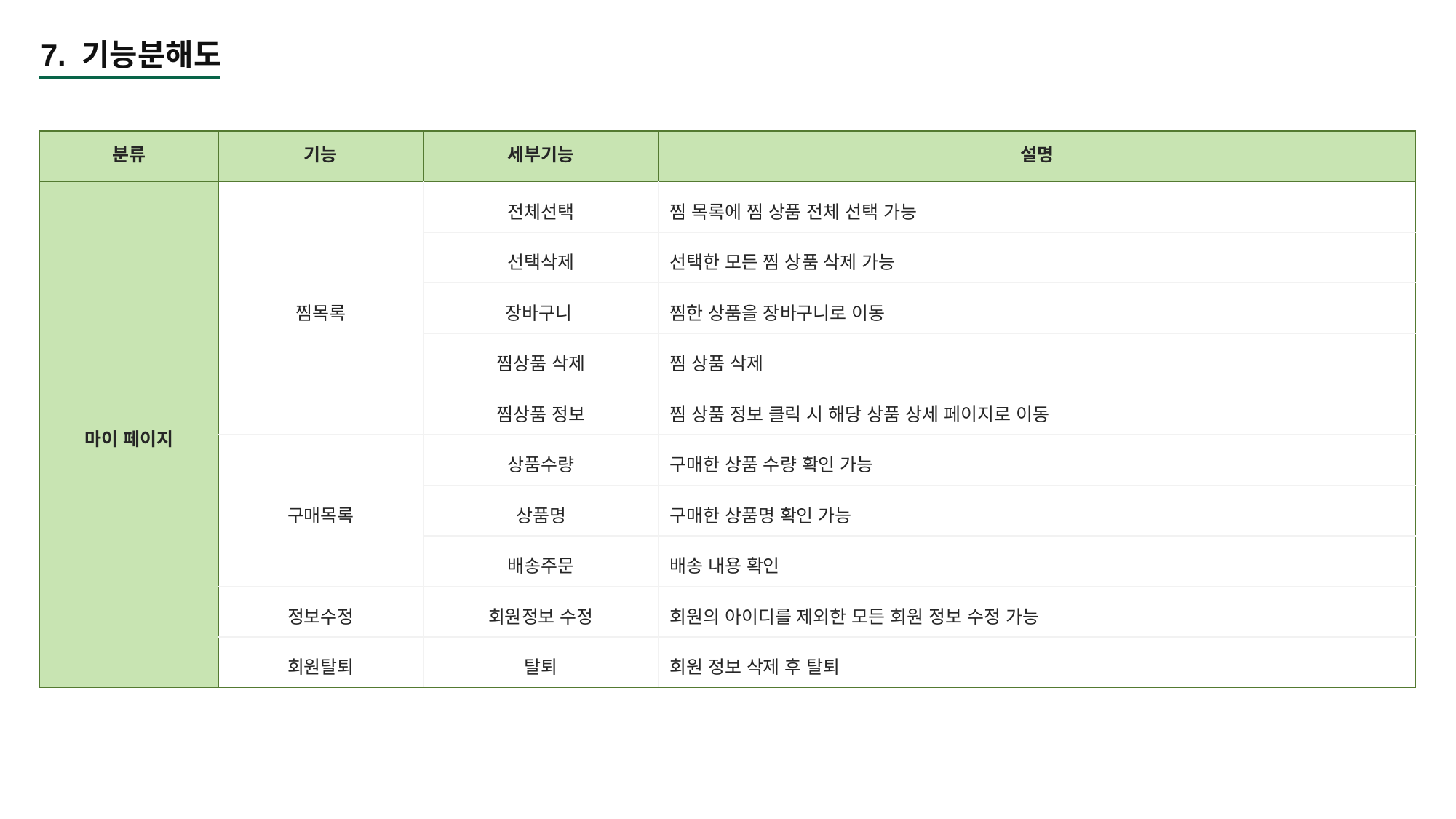

7. 기능분해도
| 분류 | 기능 | 세부기능 | 설명 |
| --- | --- | --- | --- |
| 마이 페이지 | 찜목록 | 전체선택 | 찜 목록에 찜 상품 전체 선택 가능 |
|  |  | 선택삭제 | 선택한 모든 찜 상품 삭제 가능 |
|  |  | 장바구니 | 찜한 상품을 장바구니로 이동 |
|  |  | 찜상품 삭제 | 찜 상품 삭제 |
|  |  | 찜상품 정보 | 찜 상품 정보 클릭 시 해당 상품 상세 페이지로 이동 |
|  | 구매목록 | 상품수량 | 구매한 상품 수량 확인 가능 |
|  |  | 상품명 | 구매한 상품명 확인 가능 |
|  |  | 배송주문 | 배송 내용 확인 |
|  | 정보수정 | 회원정보 수정 | 회원의 아이디를 제외한 모든 회원 정보 수정 가능 |
|  | 회원탈퇴 | 탈퇴 | 회원 정보 삭제 후 탈퇴 |